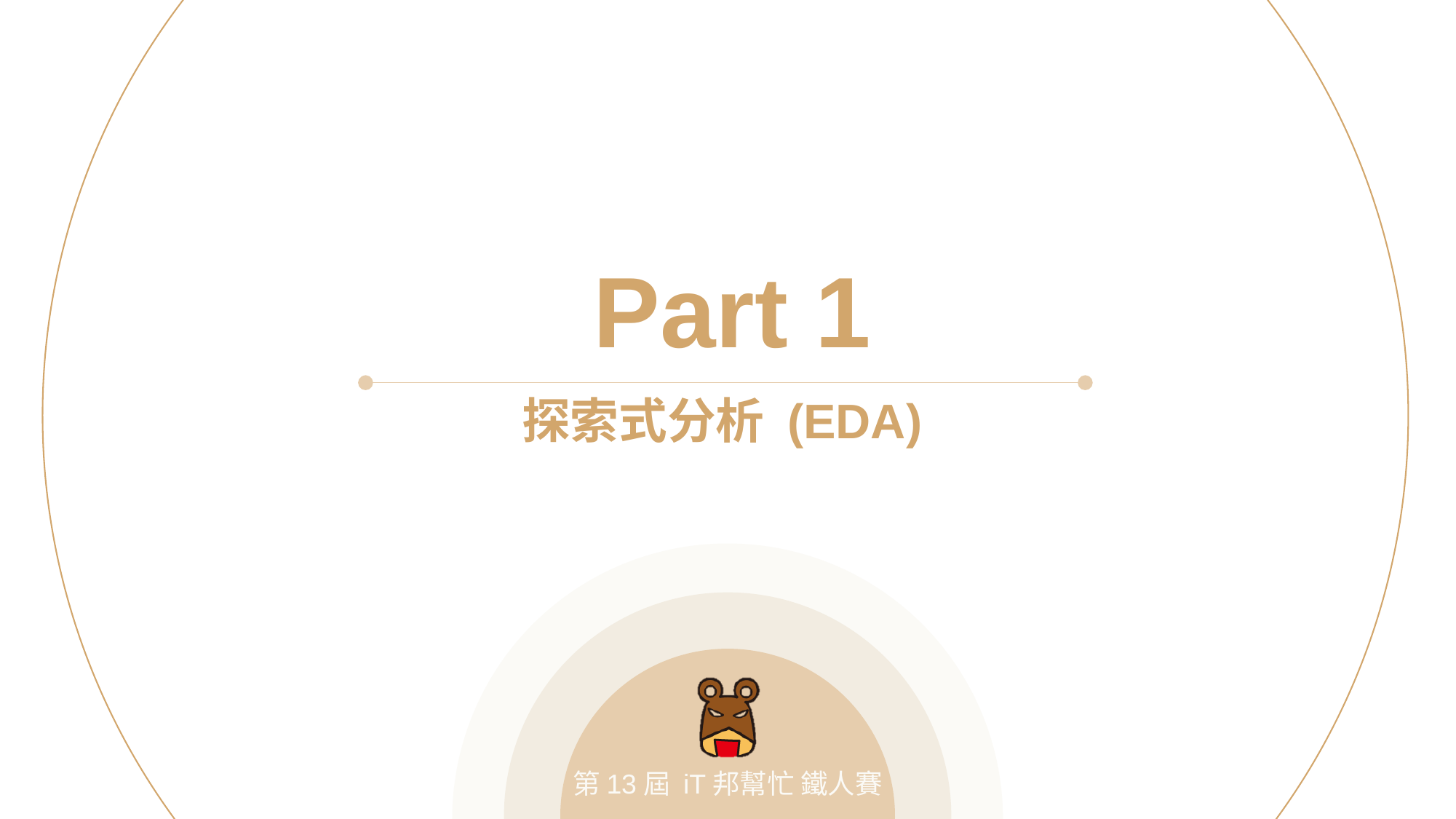

Part 1
探索式分析 (EDA)
第13屆 iT邦幫忙 鐵人賽